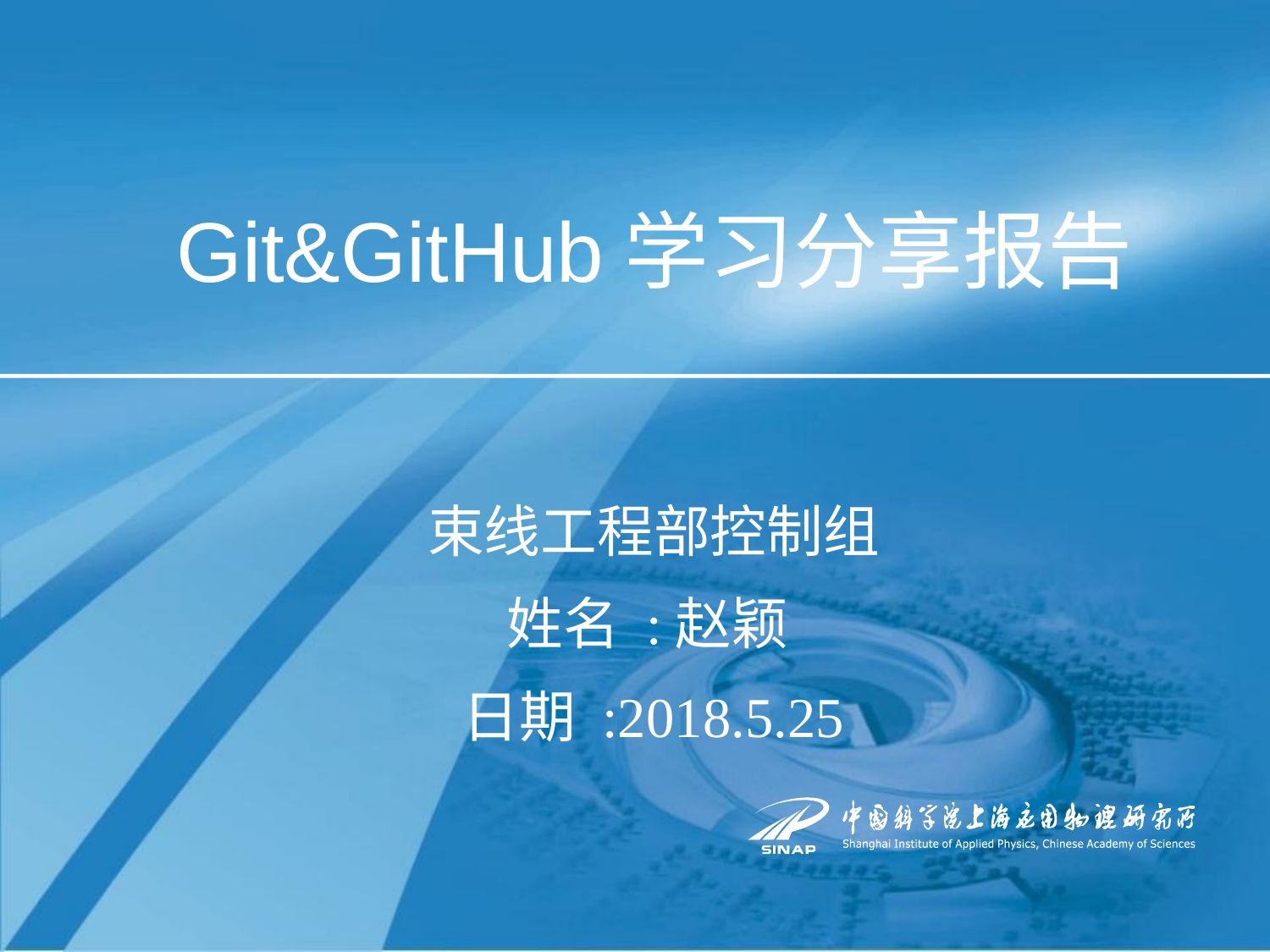

# Git&GitHub学习分享报告
束线工程部控制组
姓名 :赵颖
日期 :2018.5.25